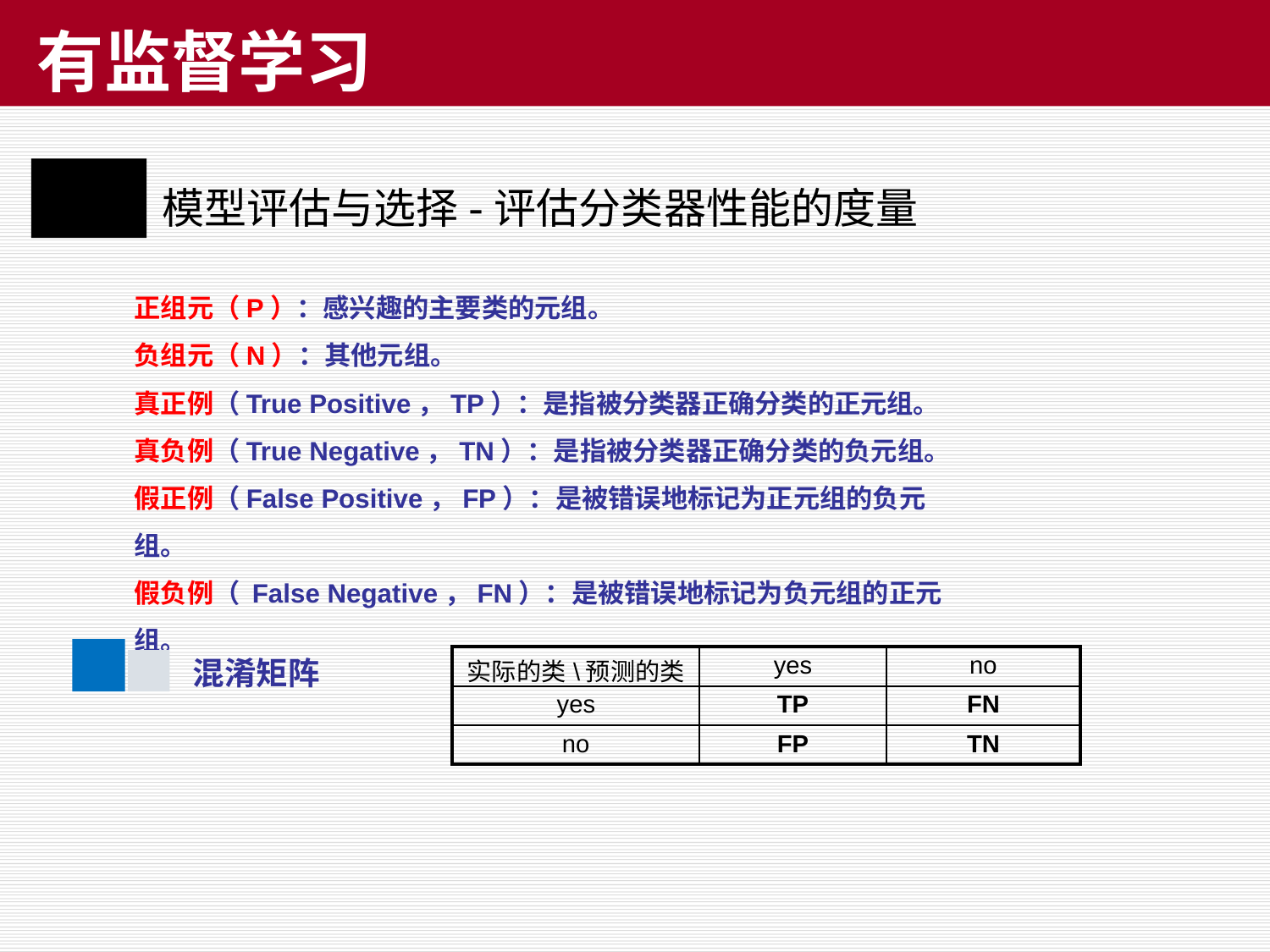

# 有监督学习

模型评估与选择-评估分类器性能的度量
正组元（P）：感兴趣的主要类的元组。
负组元（N）：其他元组。
真正例（True Positive，TP）：是指被分类器正确分类的正元组。
真负例（True Negative，TN）：是指被分类器正确分类的负元组。
假正例（False Positive，FP）：是被错误地标记为正元组的负元组。
假负例（ False Negative，FN）：是被错误地标记为负元组的正元组。

混淆矩阵

| 实际的类\预测的类 | yes | no |
| --- | --- | --- |
| yes | TP | FN |
| no | FP | TN |
30